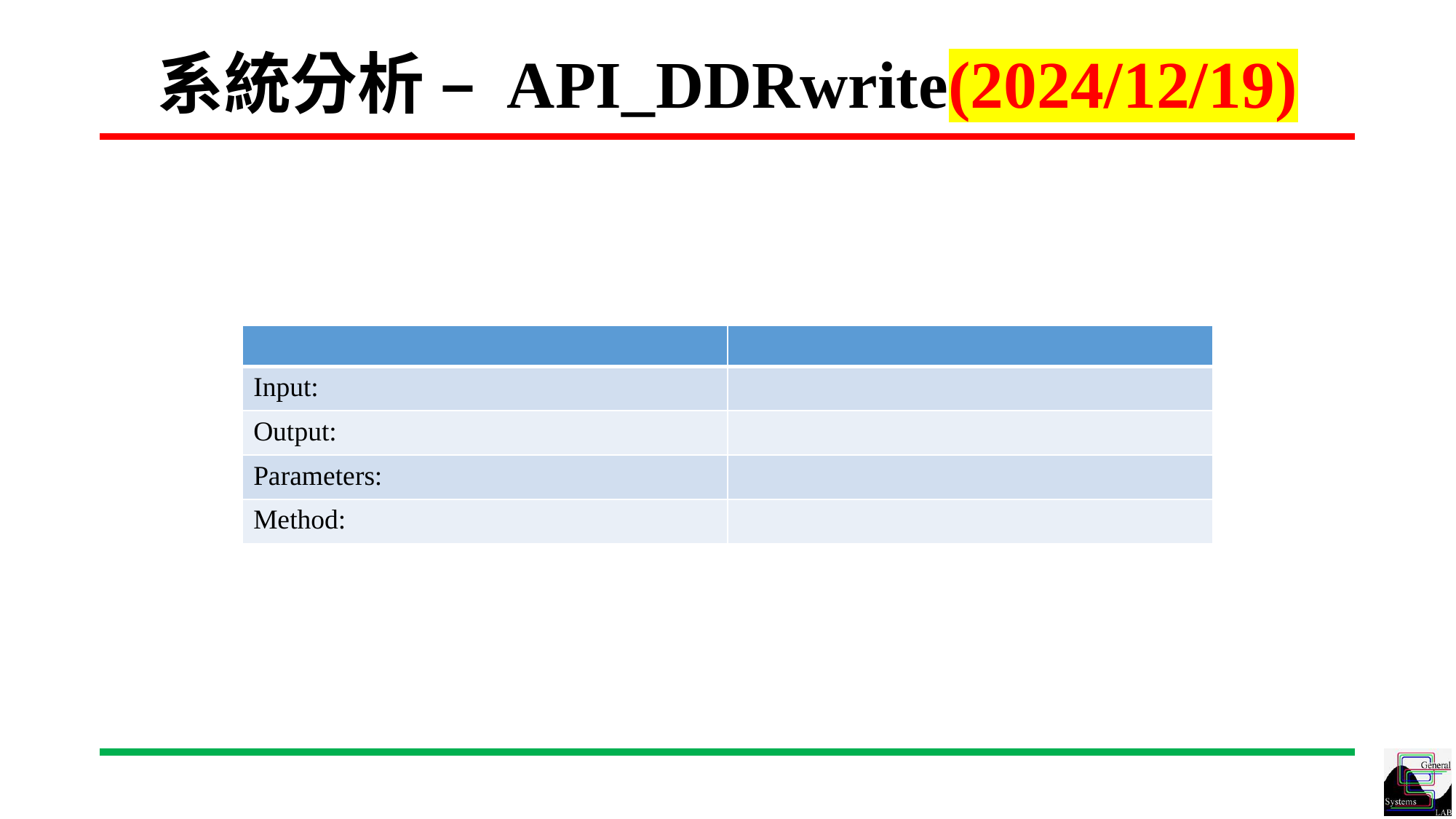

# 系統分析 – API_DDRwrite(2024/12/19)
|  |  |
| --- | --- |
| Input: |  |
| Output: |  |
| Parameters: |  |
| Method: |  |